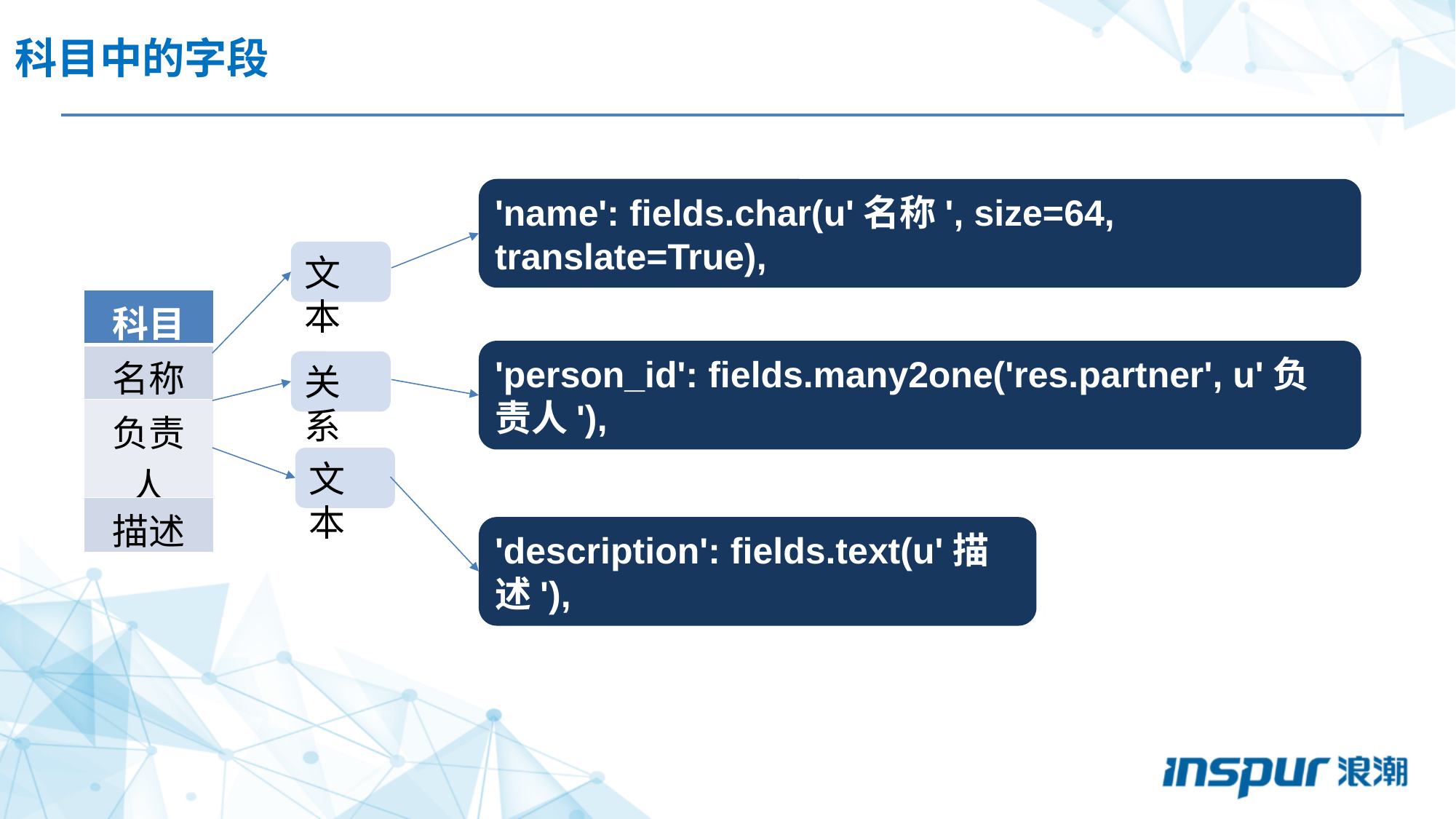

科目中的字段
'name': fields.char(u'名称', size=64, translate=True),
文本
| 科目 |
| --- |
| 名称 |
| 负责人 |
| 描述 |
'person_id': fields.many2one('res.partner', u'负责人'),
关系
文本
'description': fields.text(u'描述'),